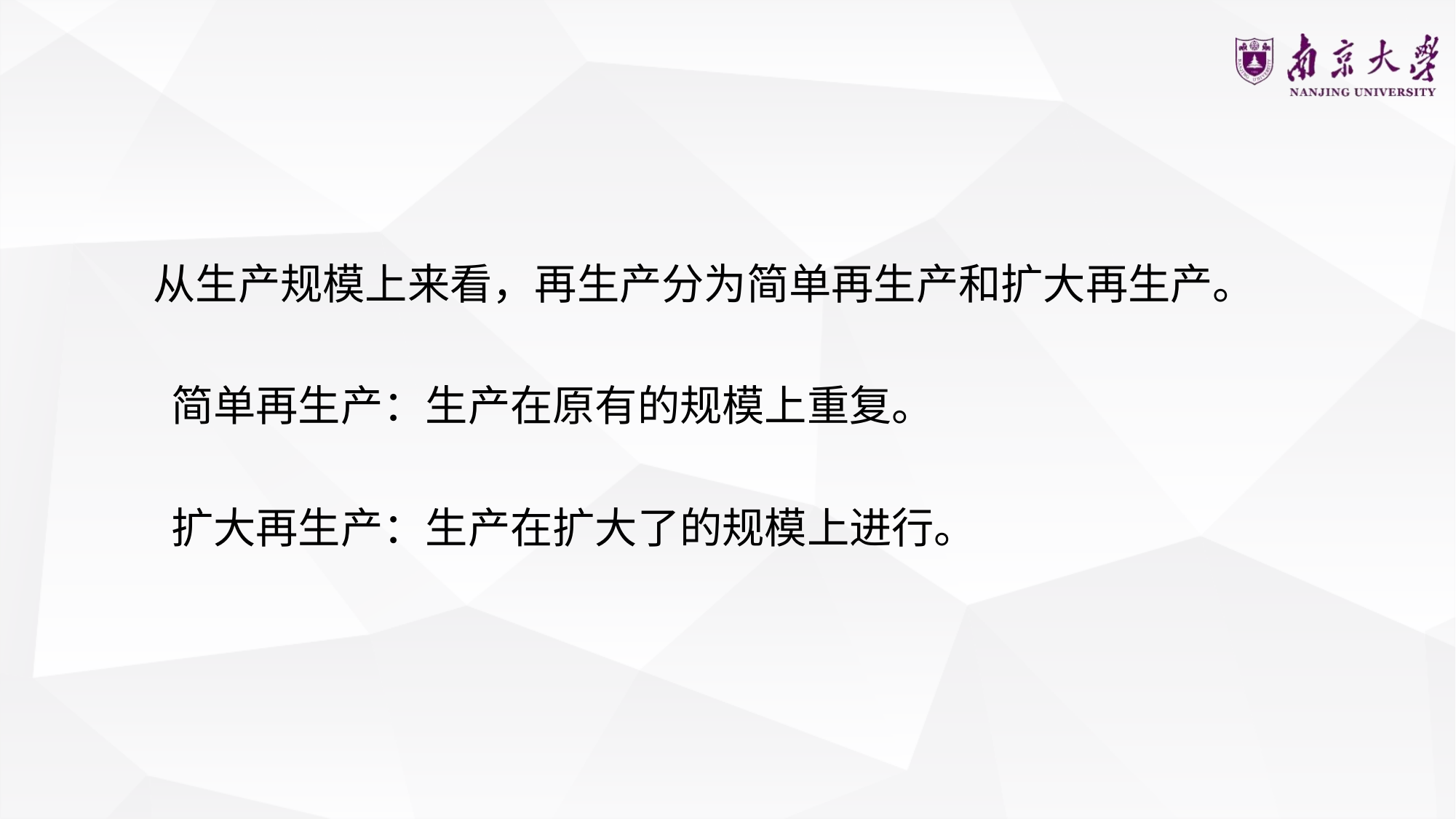

#

         从生产规模上来看，再生产分为简单再生产和扩大再生产。

        简单再生产：生产在原有的规模上重复。

        扩大再生产：生产在扩大了的规模上进行。